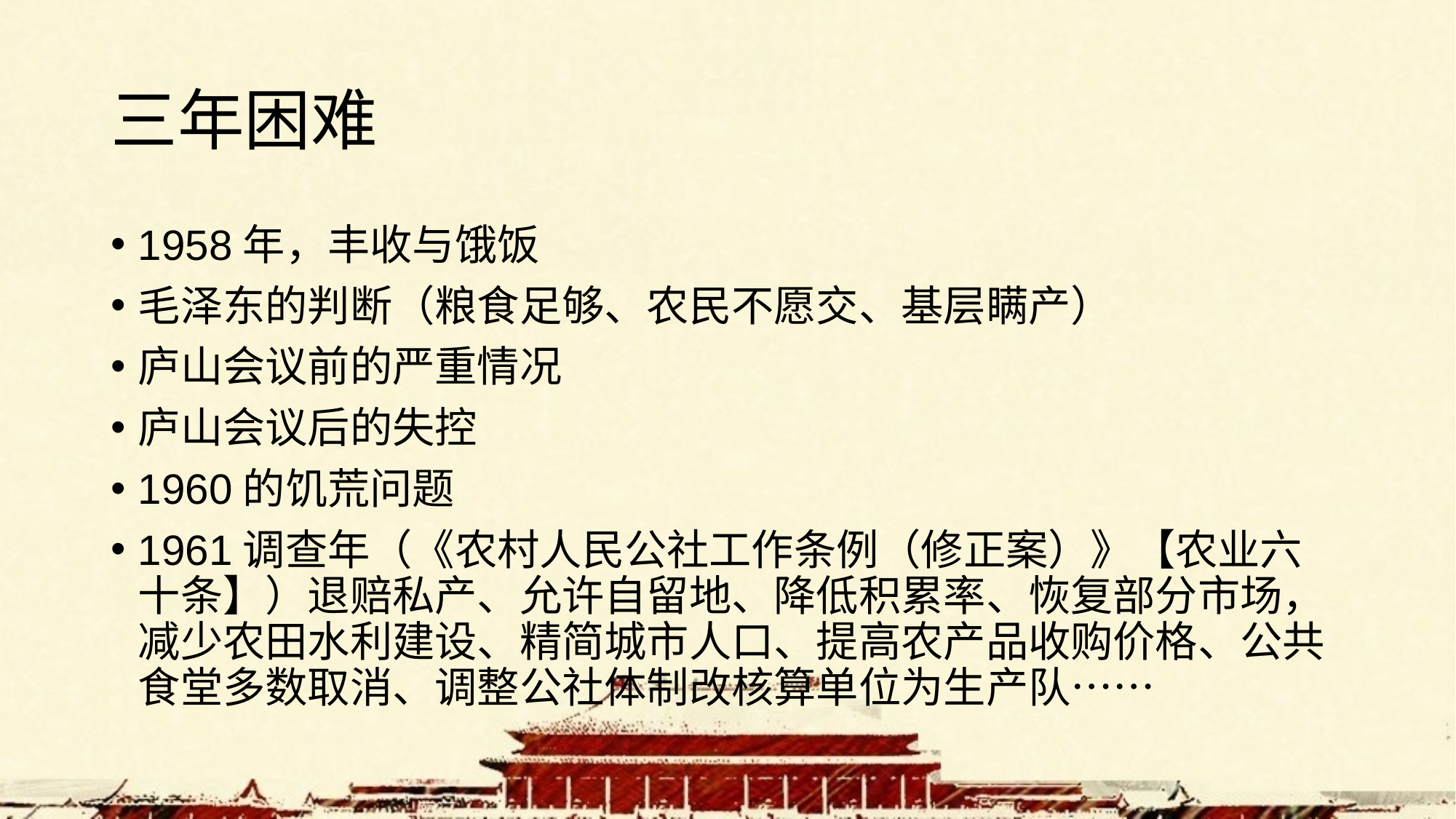

# 三年困难
1958年，丰收与饿饭
毛泽东的判断（粮食足够、农民不愿交、基层瞒产）
庐山会议前的严重情况
庐山会议后的失控
1960的饥荒问题
1961调查年（《农村人民公社工作条例（修正案）》【农业六十条】）退赔私产、允许自留地、降低积累率、恢复部分市场，减少农田水利建设、精简城市人口、提高农产品收购价格、公共食堂多数取消、调整公社体制改核算单位为生产队……